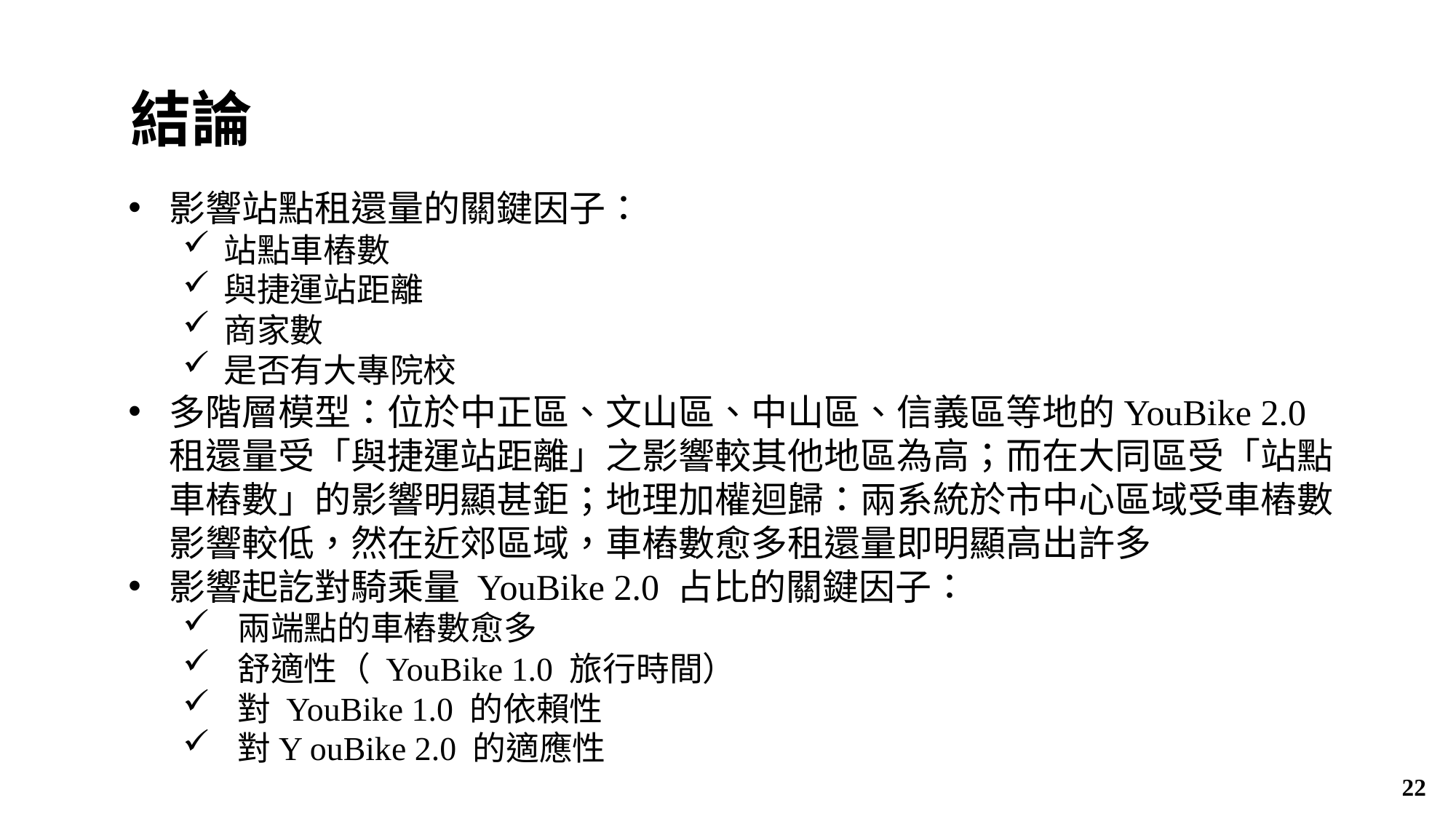

結論
影響站點租還量的關鍵因子：
站點車樁數
與捷運站距離
商家數
是否有大專院校
多階層模型：位於中正區、文山區、中山區、信義區等地的YouBike 2.0租還量受「與捷運站距離」之影響較其他地區為高；而在大同區受「站點車樁數」的影響明顯甚鉅；地理加權迴歸：兩系統於市中心區域受車樁數影響較低，然在近郊區域，車樁數愈多租還量即明顯高出許多
影響起訖對騎乘量 YouBike 2.0 占比的關鍵因子：
兩端點的車樁數愈多
舒適性（ YouBike 1.0 旅行時間）
對 YouBike 1.0 的依賴性
對Y ouBike 2.0 的適應性
22